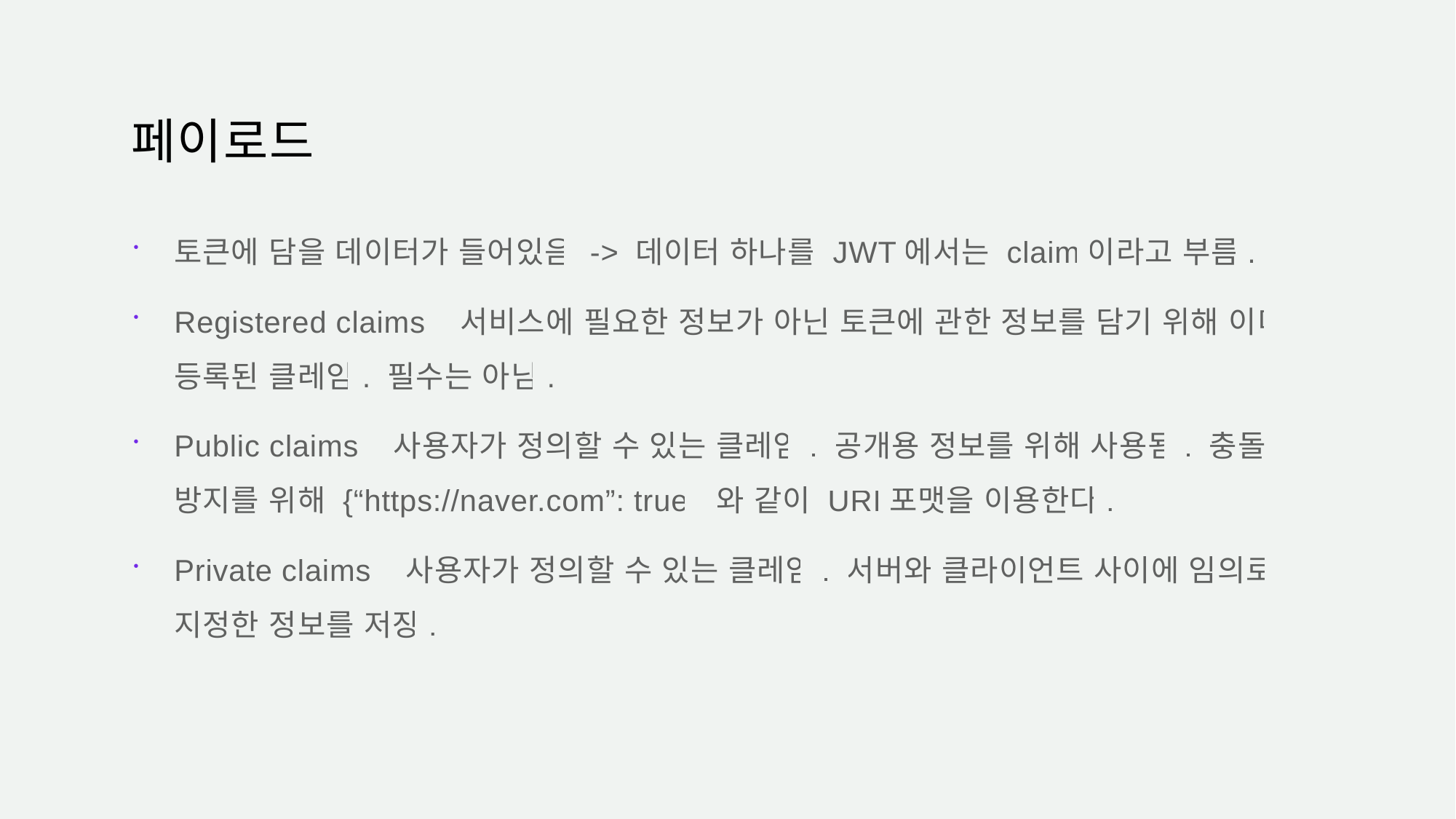

# 페이로드
토큰에 담을 데이터가 들어있음 -> 데이터 하나를 JWT에서는 claim이라고 부름.
Registered claims : 서비스에 필요한 정보가 아닌 토큰에 관한 정보를 담기 위해 이미 등록된 클레임. 필수는 아님.
Public claims : 사용자가 정의할 수 있는 클레임. 공개용 정보를 위해 사용됨. 충돌 방지를 위해 {“https://naver.com”: true} 와 같이 URI포맷을 이용한다.
Private claims : 사용자가 정의할 수 있는 클레임. 서버와 클라이언트 사이에 임의로 지정한 정보를 저장.